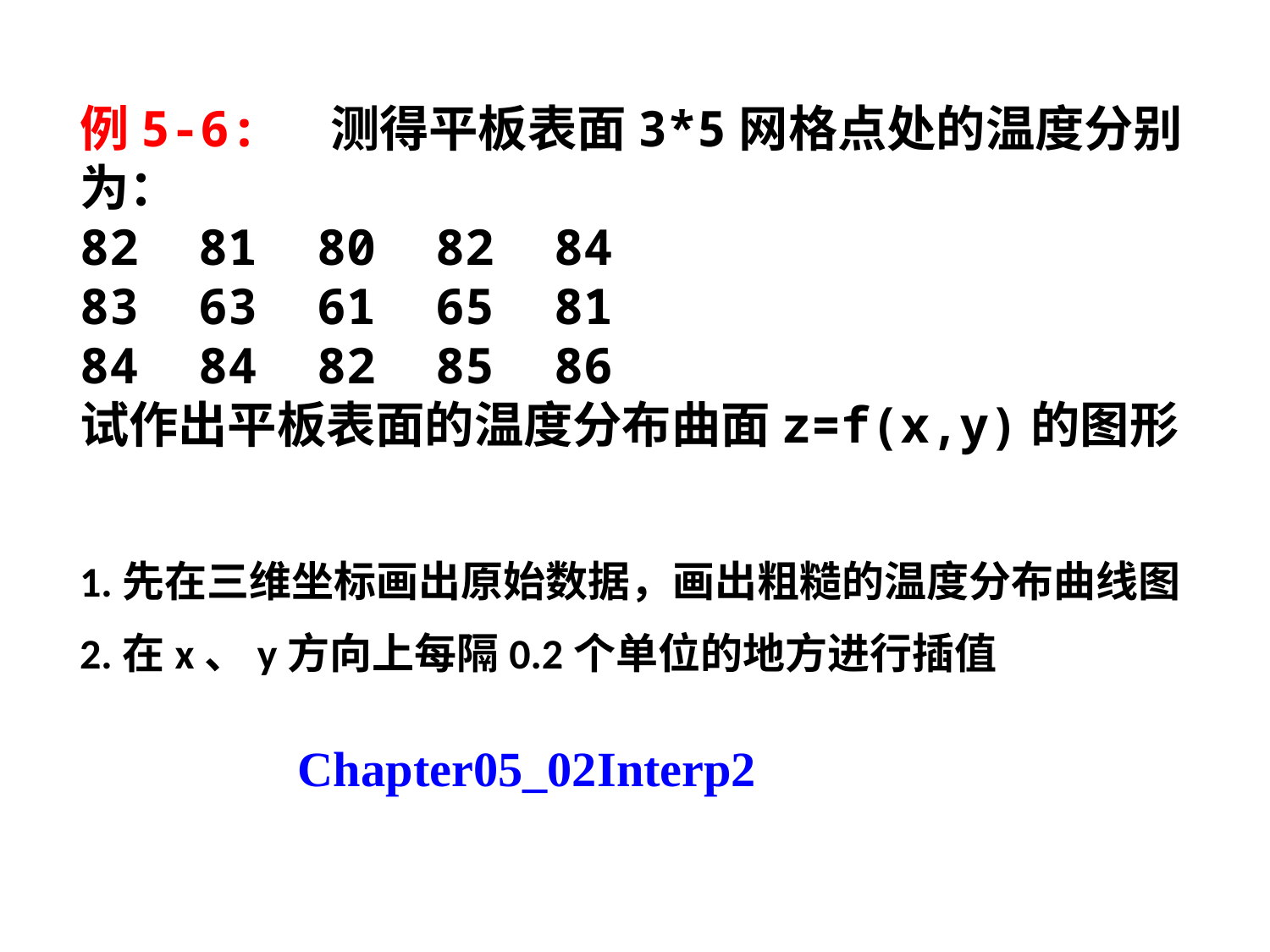

例5-6:  测得平板表面3*5网格点处的温度分别为：
  81  80  82  84
  63  61  65  81
  84  82  85  86
试作出平板表面的温度分布曲面z=f(x,y)的图形

1.先在三维坐标画出原始数据，画出粗糙的温度分布曲线图
2.在x、y方向上每隔0.2个单位的地方进行插值

Chapter05_02Interp2